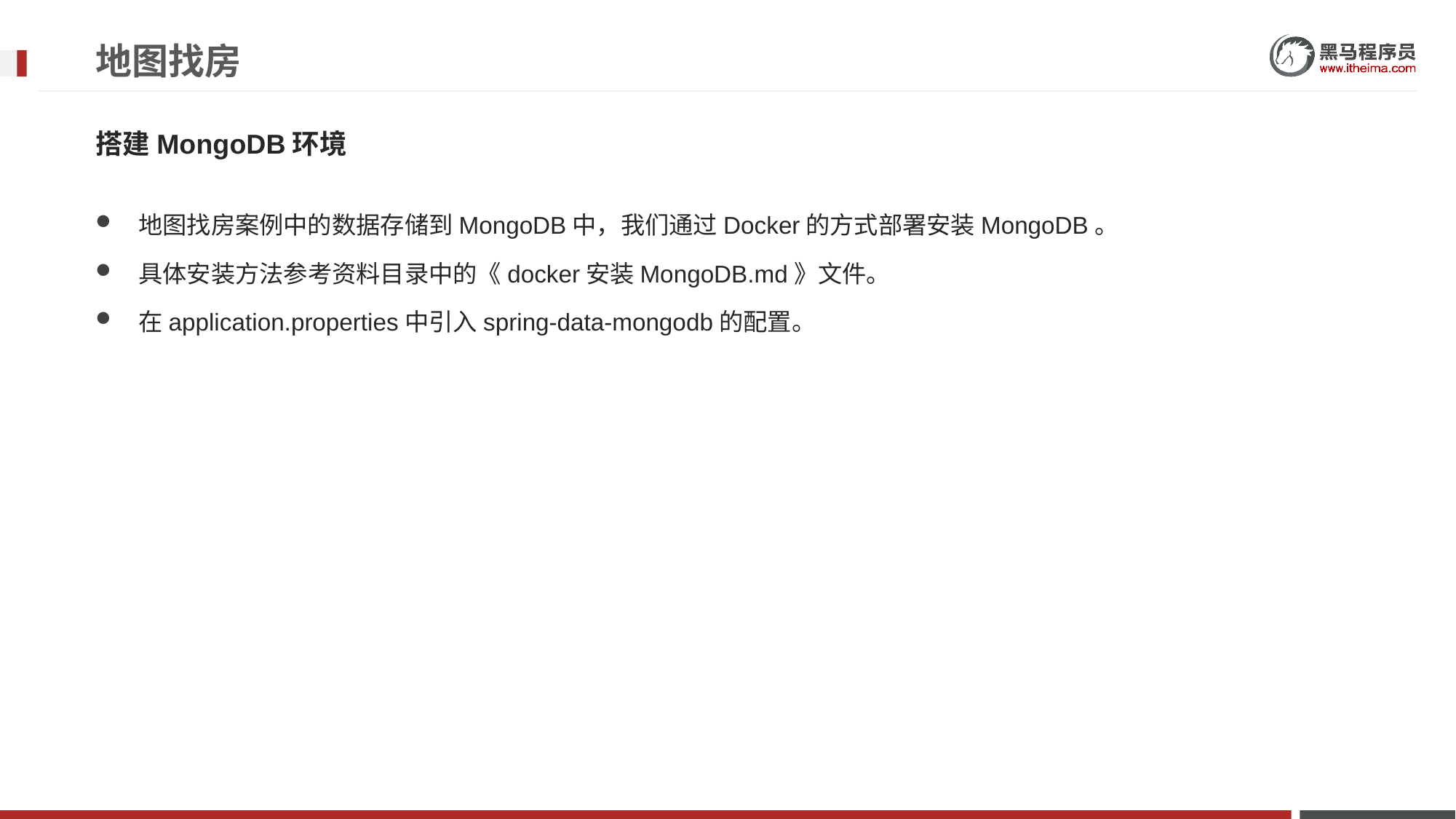

# 地图找房
搭建MongoDB环境
地图找房案例中的数据存储到MongoDB中，我们通过Docker的方式部署安装MongoDB。
具体安装方法参考资料目录中的《docker安装MongoDB.md》文件。
在application.properties中引入spring-data-mongodb的配置。